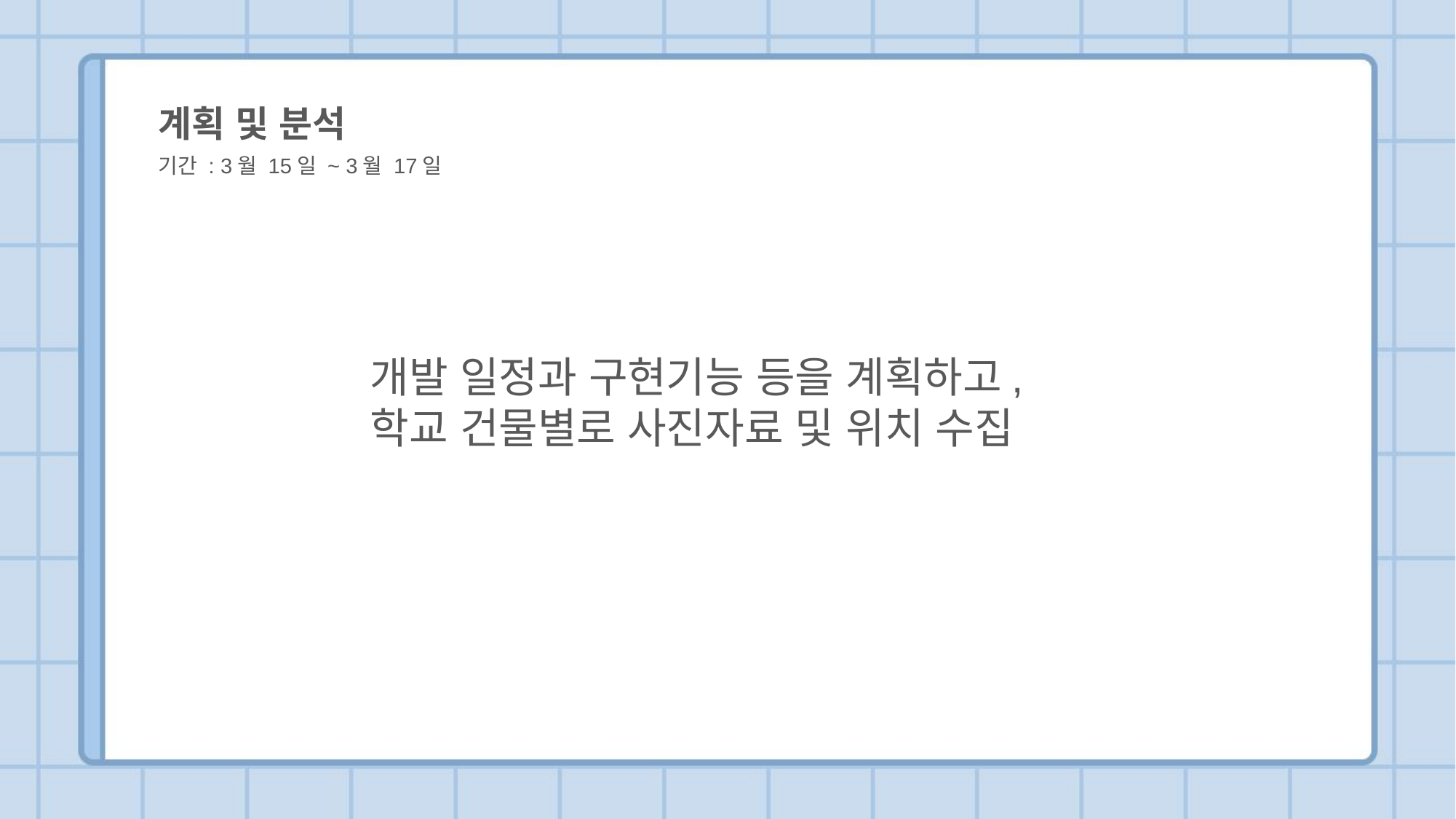

계획 및 분석
기간 : 3월 15일 ~ 3월 17일
개발 일정과 구현기능 등을 계획하고,
학교 건물별로 사진자료 및 위치 수집